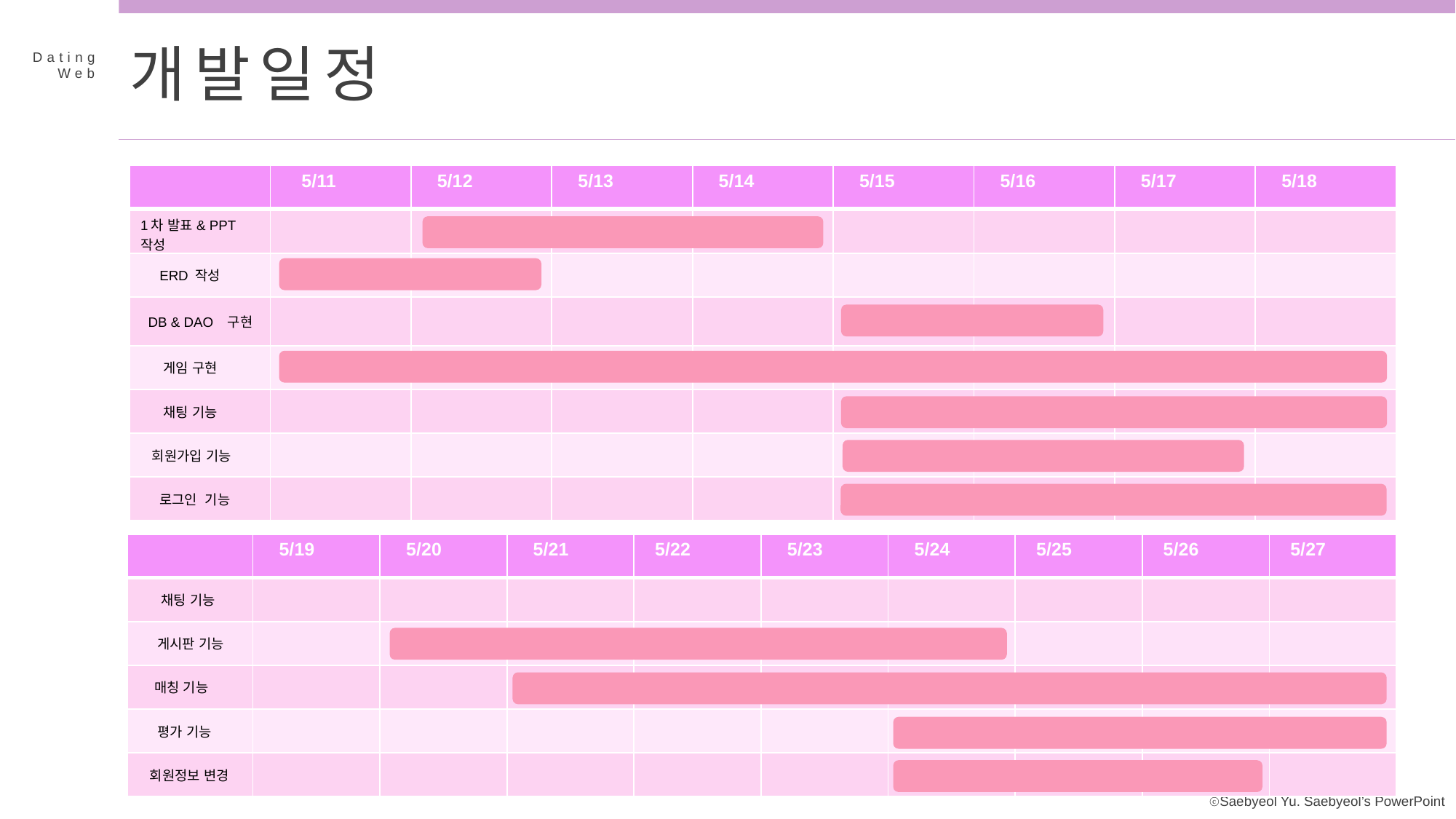

개발일정
Dating
   Web
|  | 5/11 | 5/12 | 5/13 | 5/14 | 5/15 | 5/16 | 5/17 | 5/18 |
| --- | --- | --- | --- | --- | --- | --- | --- | --- |
| 1차 발표& PPT작성 |  |  |  |  |  |  |  |  |
| ERD 작성 |  |  |  |  |  |  |  |  |
| DB & DAO 구현 |  |  |  |  |  |  |  |  |
| 게임 구현 |  |  |  |  |  |  |  |  |
| 채팅 기능 |  |  |  |  |  |  |  |  |
| 회원가입 기능 |  |  |  |  |  |  |  |  |
| 로그인 기능 |  |  |  |  |  |  |  |  |

|  | 5/19 | 5/20 | 5/21 | 5/22 | 5/23 | 5/24 | 5/25 | 5/26 | 5/27 |
| --- | --- | --- | --- | --- | --- | --- | --- | --- | --- |
| 채팅 기능 |  |  |  |  |  |  |  |  |  |
| 게시판 기능 |  |  |  |  |  |  |  |  |  |
| 매칭 기능 |  |  |  |  |  |  |  |  |  |
| 평가 기능 |  |  |  |  |  |  |  |  |  |
| 회원정보 변경 |  |  |  |  |  |  |  |  |  |